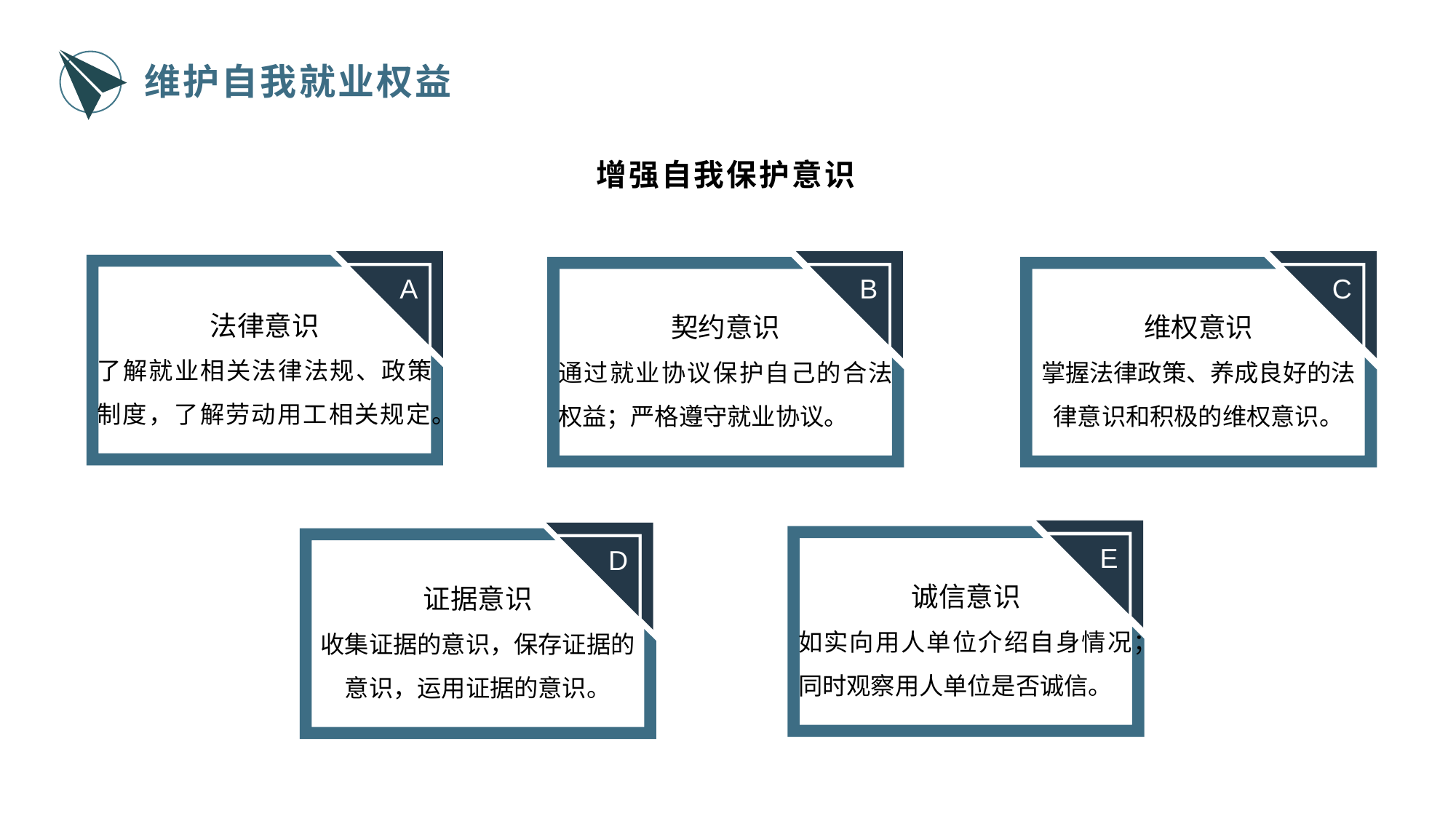

维护自我就业权益
增强自我保护意识

法律意识
了解就业相关法律法规、政策制度，了解劳动用工相关规定。
A

契约意识
通过就业协议保护自己的合法权益；严格遵守就业协议。
B

维权意识
掌握法律政策、养成良好的法律意识和积极的维权意识。
C

诚信意识
如实向用人单位介绍自身情况；同时观察用人单位是否诚信。
E

证据意识
收集证据的意识，保存证据的意识，运用证据的意识。
D